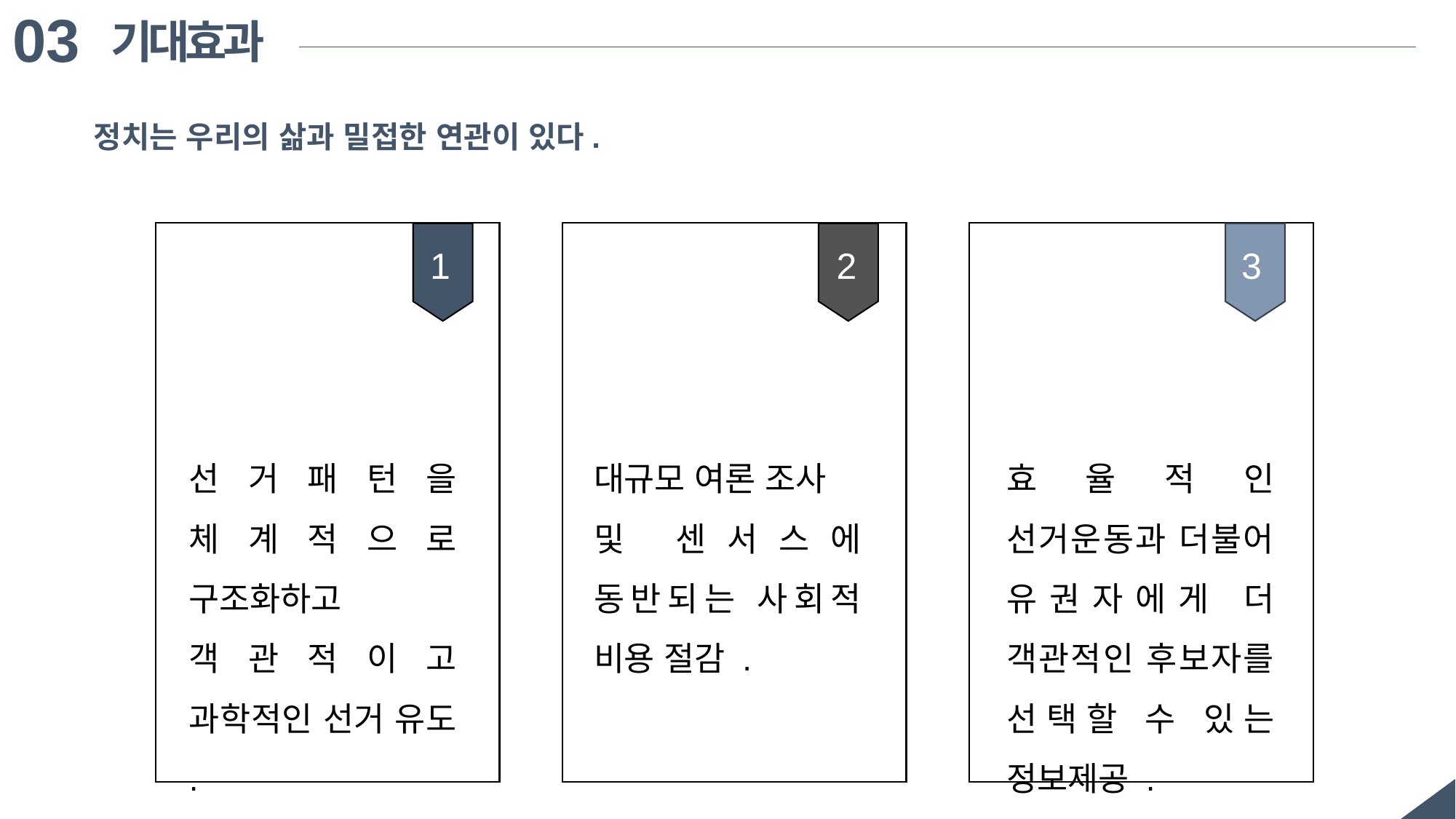

03
기대효과
정치는 우리의 삶과 밀접한 연관이 있다.

1
2
3
선거패턴을 체계적으로 구조화하고
객관적이고 과학적인 선거 유도 .
대규모 여론 조사
및 센서스에 동반되는 사회적 비용 절감 .
효율적인 선거운동과 더불어 유권자에게 더 객관적인 후보자를 선택할 수 있는 정보제공 .